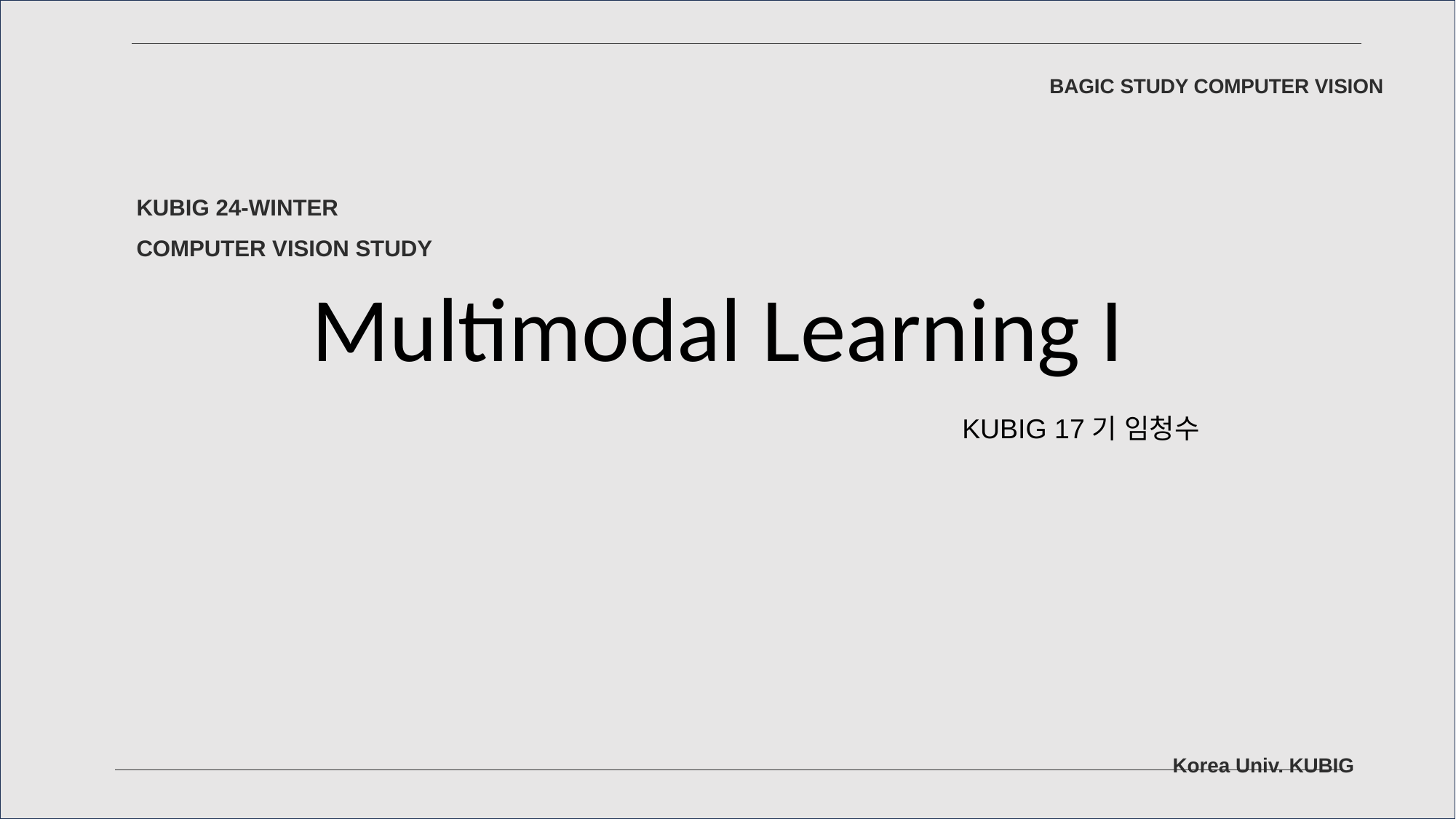

BAGIC STUDY COMPUTER VISION

# Multimodal Learning I
KUBIG 24-WINTER
COMPUTER VISION STUDY
KUBIG 17기 임청수
Korea Univ. KUBIG